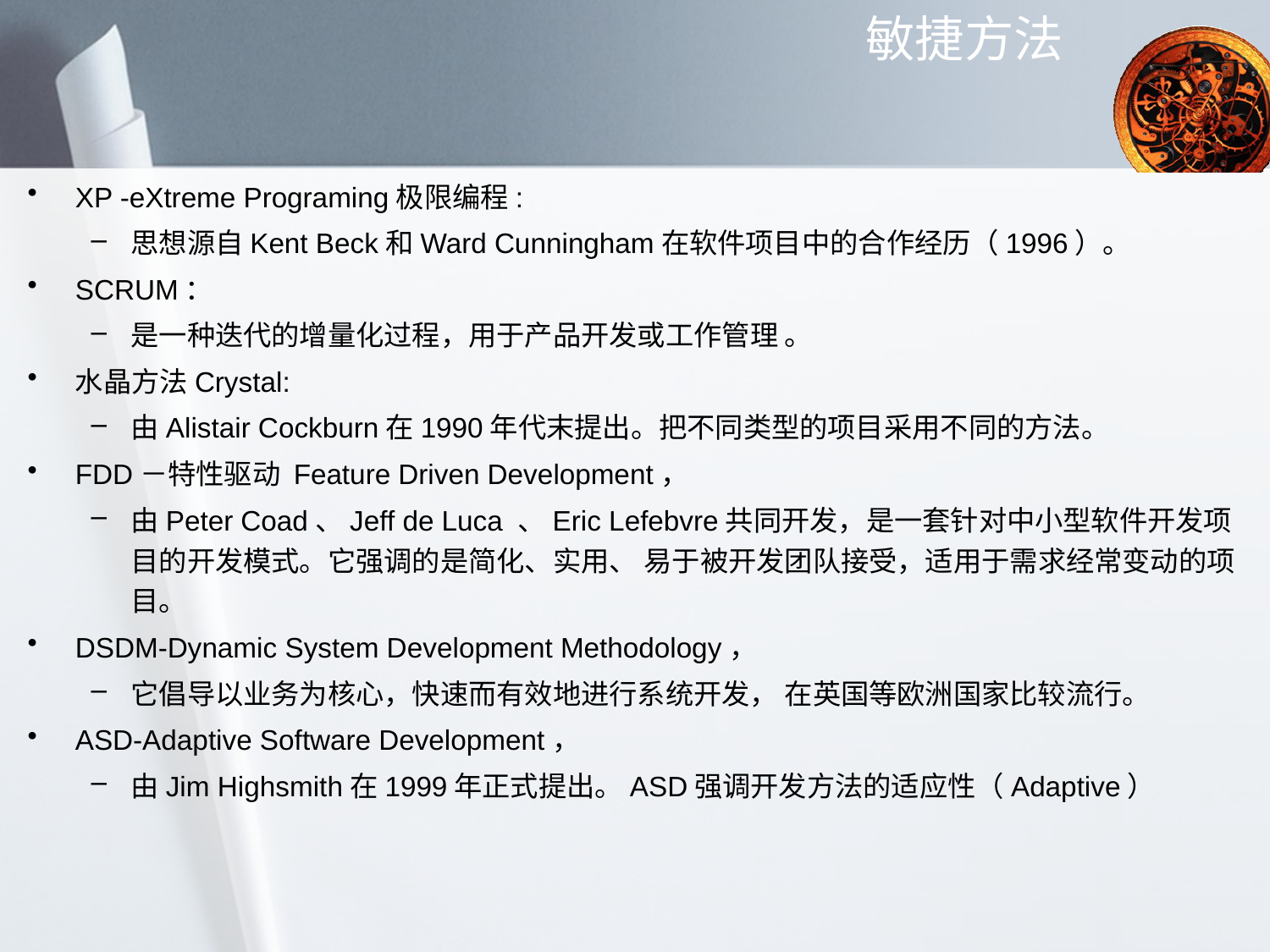

# 敏捷方法
XP -eXtreme Programing极限编程:
思想源自Kent Beck和Ward Cunningham在软件项目中的合作经历（1996）。
SCRUM：
是一种迭代的增量化过程，用于产品开发或工作管理 。
水晶方法Crystal:
由Alistair Cockburn在1990年代末提出。把不同类型的项目采用不同的方法。
FDD－特性驱动 Feature Driven Development，
由Peter Coad、Jeff de Luca 、Eric Lefebvre共同开发，是一套针对中小型软件开发项目的开发模式。它强调的是简化、实用、 易于被开发团队接受，适用于需求经常变动的项目。
DSDM-Dynamic System Development Methodology，
它倡导以业务为核心，快速而有效地进行系统开发， 在英国等欧洲国家比较流行。
ASD-Adaptive Software Development，
由Jim Highsmith在1999年正式提出。ASD强调开发方法的适应性（Adaptive）